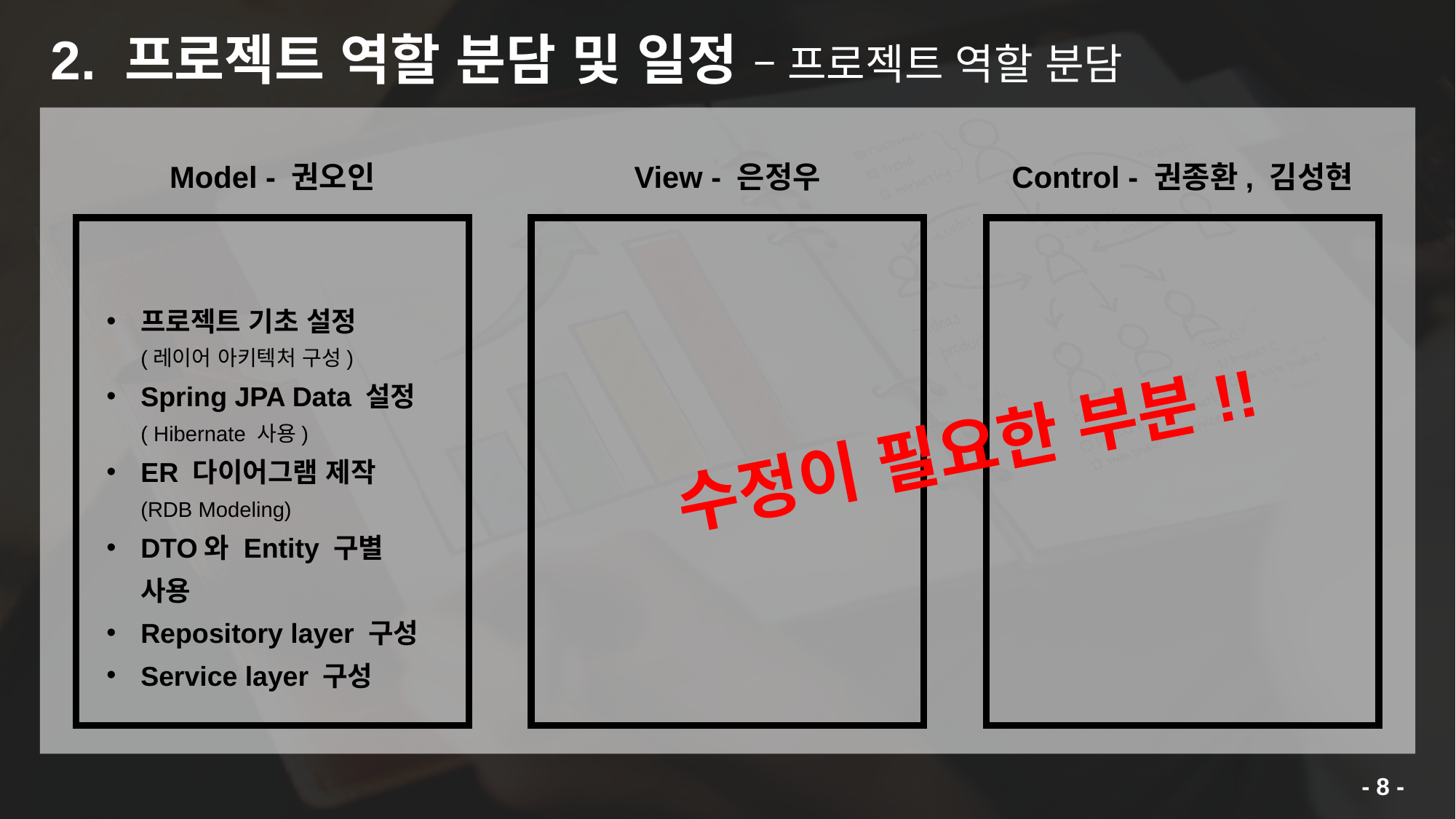

2. 프로젝트 역할 분담 및 일정 – 프로젝트 역할 분담
Model - 권오인
View - 은정우
Control - 권종환, 김성현

프로젝트 기초 설정
(레이어 아키텍처 구성)
Spring JPA Data 설정
( Hibernate 사용)
ER 다이어그램 제작
(RDB Modeling)
DTO와 Entity 구별 사용
Repository layer 구성
Service layer 구성
수정이 필요한 부분!!
8